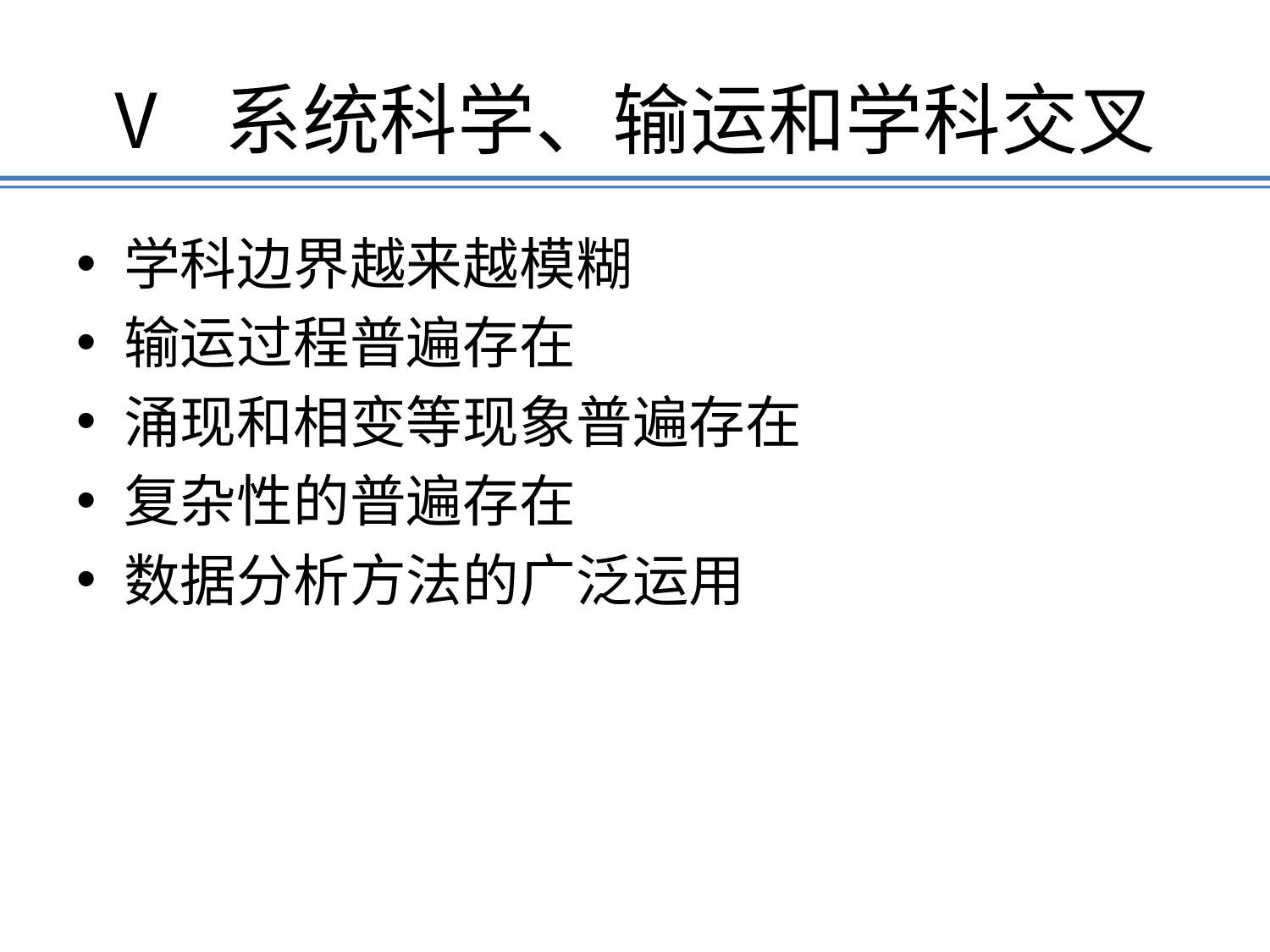

# V 系统科学、输运和学科交叉
学科边界越来越模糊
输运过程普遍存在
涌现和相变等现象普遍存在
复杂性的普遍存在
数据分析方法的广泛运用